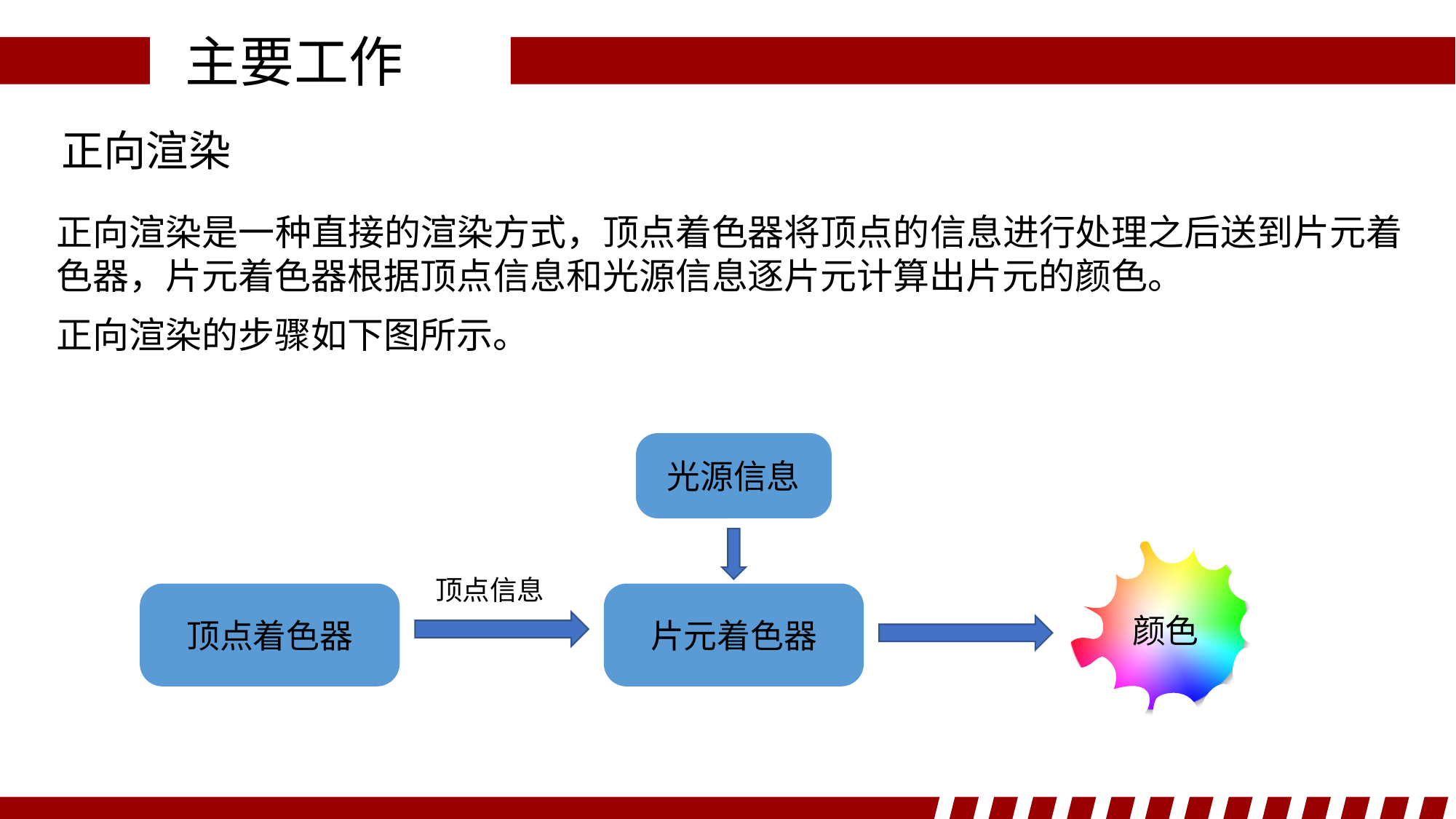

主要工作

正向渲染
正向渲染是一种直接的渲染方式，顶点着色器将顶点的信息进行处理之后送到片元着色器，片元着色器根据顶点信息和光源信息逐片元计算出片元的颜色。
正向渲染的步骤如下图所示。
光源信息

颜色
顶点信息
顶点着色器
片元着色器